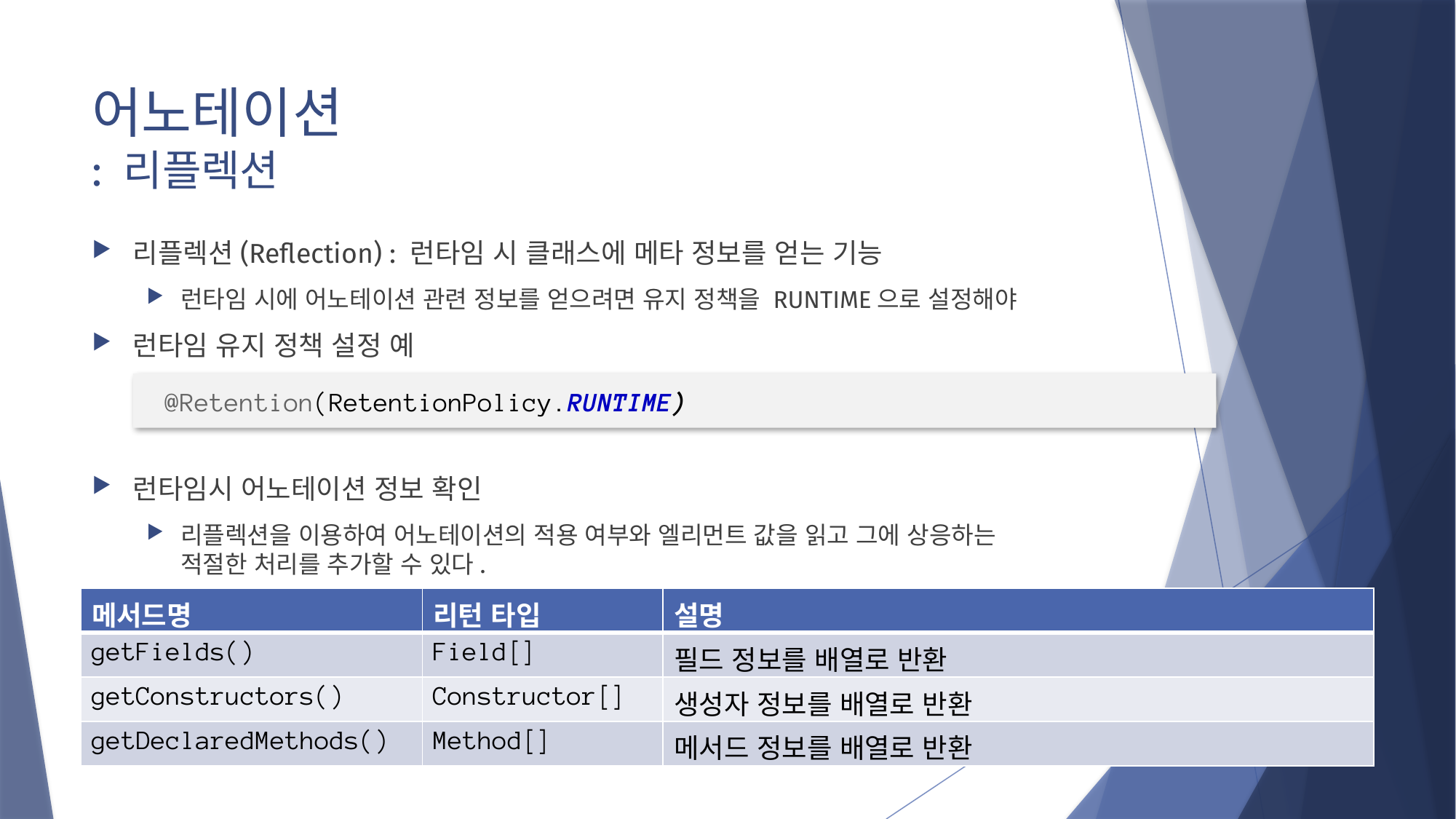

# 어노테이션 : 리플렉션
리플렉션(Reflection) : 런타임 시 클래스에 메타 정보를 얻는 기능
런타임 시에 어노테이션 관련 정보를 얻으려면 유지 정책을 RUNTIME으로 설정해야
런타임 유지 정책 설정 예

런타임시 어노테이션 정보 확인
리플렉션을 이용하여 어노테이션의 적용 여부와 엘리먼트 값을 읽고 그에 상응하는
적절한 처리를 추가할 수 있다.

@Retention(RetentionPolicy.RUNTIME)
| 메서드명 | 리턴 타입 | 설명 |
| --- | --- | --- |
| getFields() | Field[] | 필드 정보를 배열로 반환 |
| getConstructors() | Constructor[] | 생성자 정보를 배열로 반환 |
| getDeclaredMethods() | Method[] | 메서드 정보를 배열로 반환 |